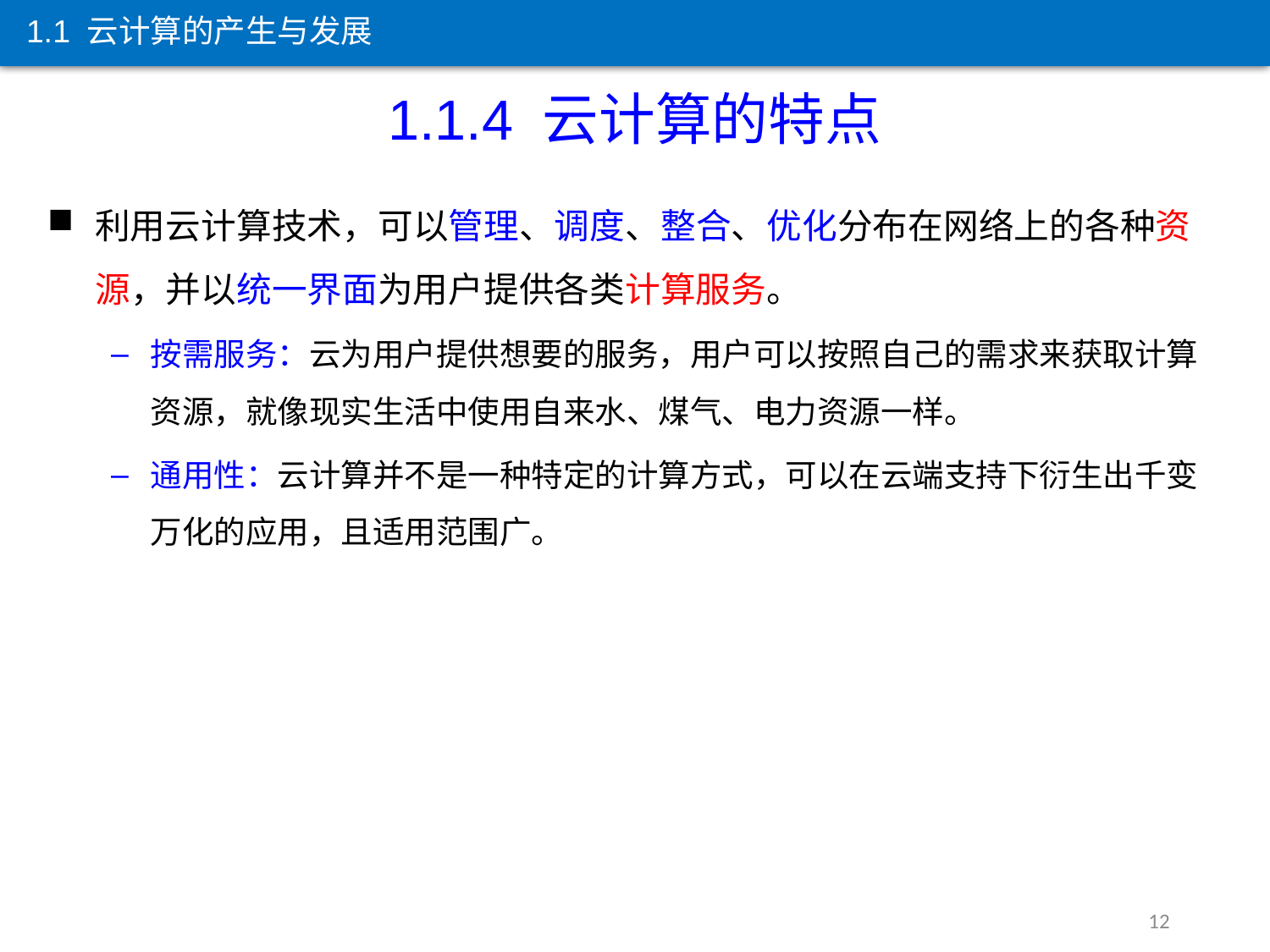

1.1 云计算的产生与发展
1.1.4 云计算的特点
利用云计算技术，可以管理、调度、整合、优化分布在网络上的各种资源，并以统一界面为用户提供各类计算服务。
按需服务：云为用户提供想要的服务，用户可以按照自己的需求来获取计算资源，就像现实生活中使用自来水、煤气、电力资源一样。
通用性：云计算并不是一种特定的计算方式，可以在云端支持下衍生出千变万化的应用，且适用范围广。

12